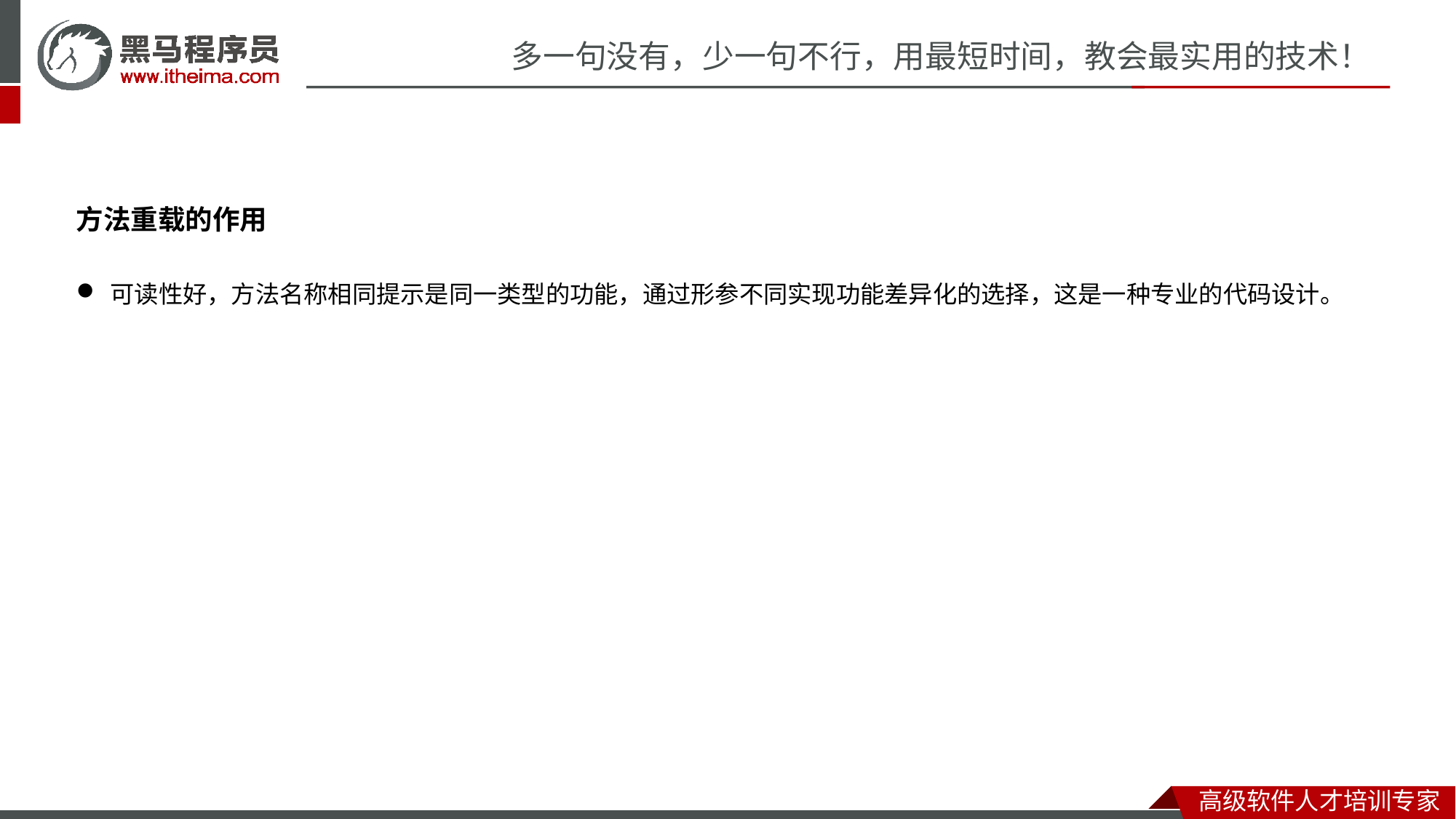

方法重载的作用
可读性好，方法名称相同提示是同一类型的功能，通过形参不同实现功能差异化的选择，这是一种专业的代码设计。